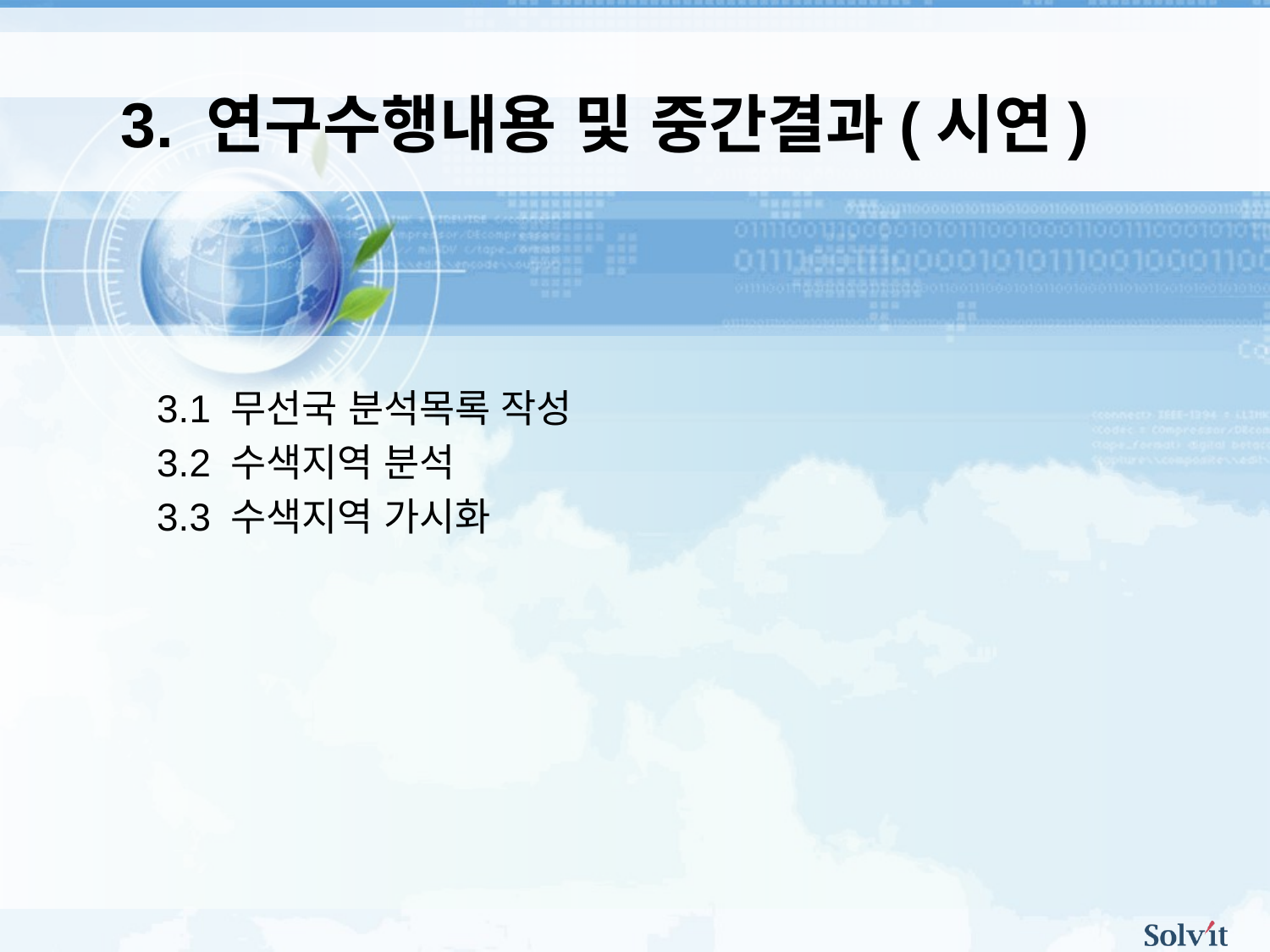

3. 연구수행내용 및 중간결과(시연)
3.1 무선국 분석목록 작성
3.2 수색지역 분석
3.3 수색지역 가시화